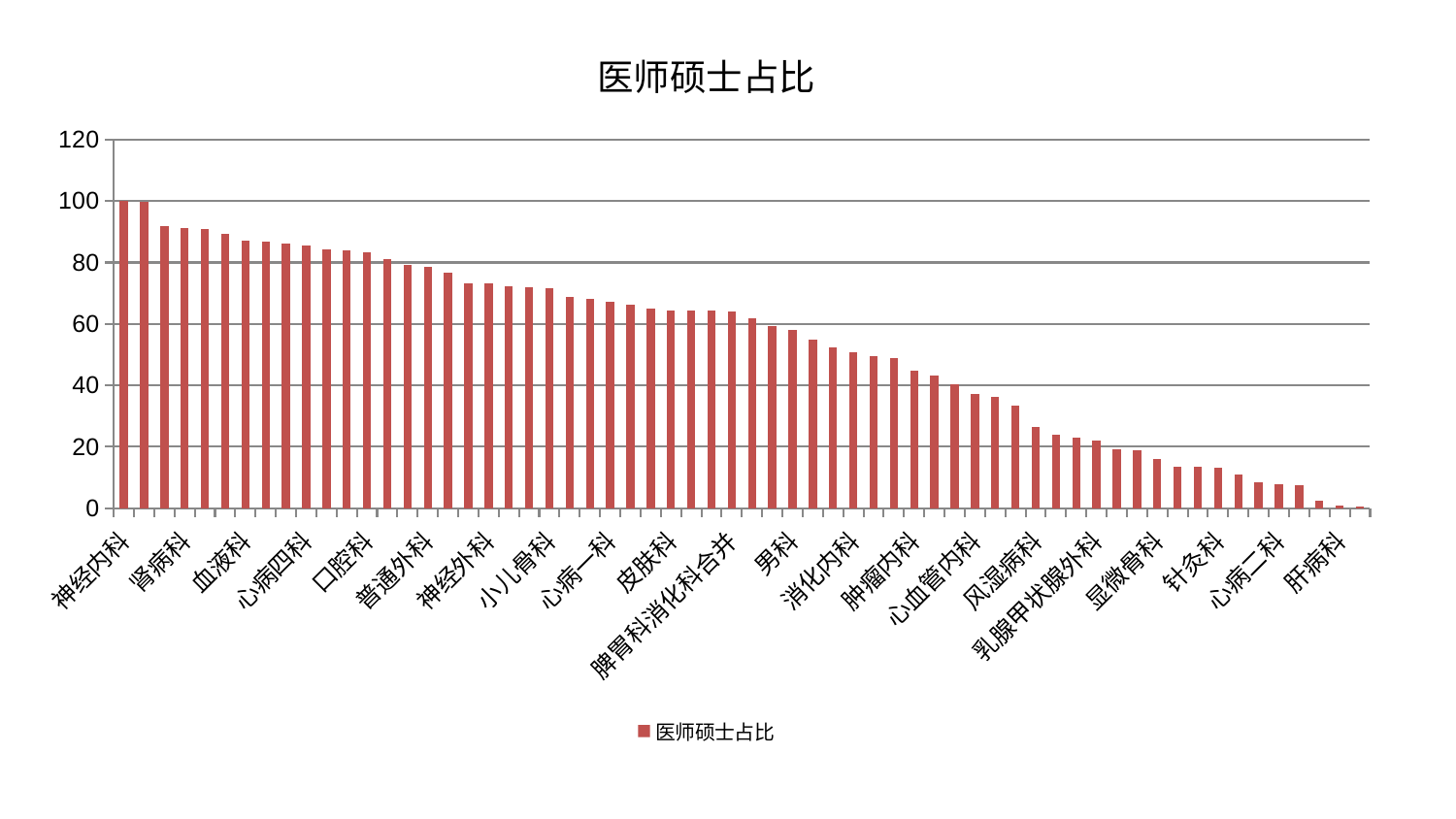

### Chart: 医师硕士占比

| Category | 医师硕士占比 |
|---|---|
| 神经内科 | 100.0 |
| 康复科 | 99.82539238636197 |
| 肾脏内科 | 91.76257807678071 |
| 肾病科 | 91.27417230724912 |
| 产科 | 90.90434457107443 |
| 推拿科 | 89.37102907843088 |
| 血液科 | 87.25044756481735 |
| 耳鼻喉科 | 86.88348472216518 |
| 妇科妇二科合并 | 86.30623891132241 |
| 心病四科 | 85.65201202917362 |
| 中医外治中心 | 84.3130098500783 |
| 眼科 | 83.93968271835534 |
| 口腔科 | 83.27051229292913 |
| 身心医学科 | 81.23222431442063 |
| 医院 | 79.14055542992793 |
| 普通外科 | 78.68798379355106 |
| 重症医学科 | 76.56275393353458 |
| 东区肾病科 | 73.23579370975128 |
| 神经外科 | 73.08996119620231 |
| 妇二科 | 72.22827410797476 |
| 西区重症医学科 | 71.87008827080277 |
| 小儿骨科 | 71.55063047159481 |
| 治未病中心 | 68.84959373815148 |
| 泌尿外科 | 68.09303764926204 |
| 心病一科 | 67.26161001011114 |
| 脑病三科 | 66.23884158386491 |
| 肝胆外科 | 64.94827736213485 |
| 皮肤科 | 64.4390141562206 |
| 美容皮肤科 | 64.34015508457982 |
| 微创骨科 | 64.25486945165257 |
| 脾胃科消化科合并 | 63.95867088057482 |
| 运动损伤骨科 | 61.739941847098585 |
| 内分泌科 | 59.23115078648926 |
| 男科 | 57.93883883699139 |
| 肛肠科 | 54.87646020162573 |
| 小儿推拿科 | 52.28443879538551 |
| 消化内科 | 50.681670252427274 |
| 呼吸内科 | 49.52365337580984 |
| 儿科 | 48.87714691742211 |
| 肿瘤内科 | 44.68622375117322 |
| 创伤骨科 | 43.343191327764366 |
| 心病三科 | 40.402553624828535 |
| 心血管内科 | 37.28668953696267 |
| 脾胃病科 | 36.29477641698215 |
| 胸外科 | 33.296049006099565 |
| 风湿病科 | 26.411718278954623 |
| 脑病二科 | 23.951301627784762 |
| 老年医学科 | 22.865116915199646 |
| 乳腺甲状腺外科 | 22.164532938367866 |
| 骨科 | 19.22157427192147 |
| 妇科 | 18.7419506081343 |
| 显微骨科 | 16.141664032048183 |
| 中医经典科 | 13.640040207189587 |
| 关节骨科 | 13.582451064101246 |
| 针灸科 | 13.051744306239263 |
| 东区重症医学科 | 10.861434317770781 |
| 脊柱骨科 | 8.413110701823953 |
| 心病二科 | 7.9560420461698005 |
| 周围血管科 | 7.370049164514052 |
| 综合内科 | 2.4465262687586735 |
| 肝病科 | 0.9822503312827093 |
| 脑病一科 | 0.4678355415080537 |
230